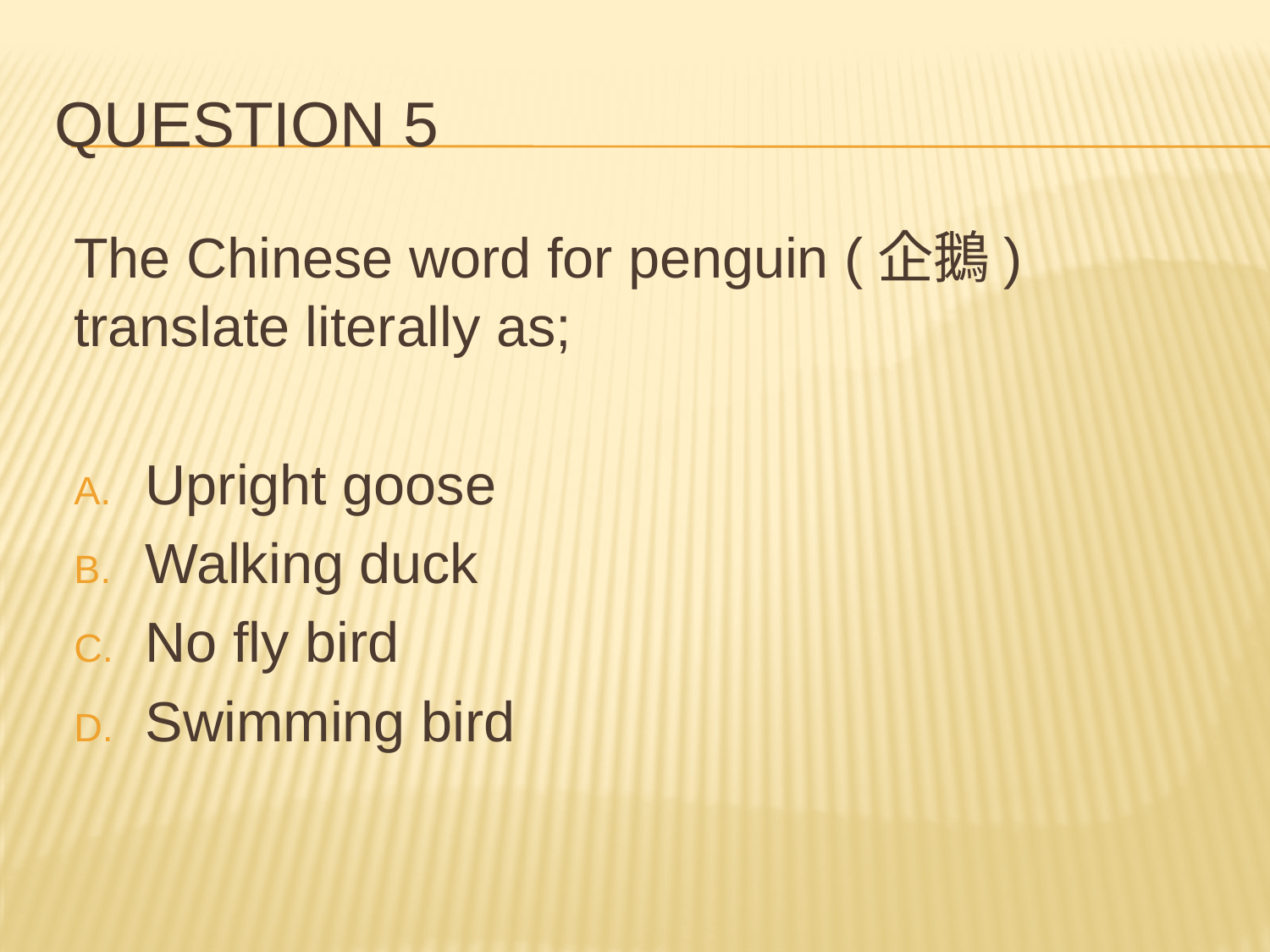

# Question 5
The Chinese word for penguin (企鵝) translate literally as;

Upright goose
Walking duck
No fly bird
Swimming bird